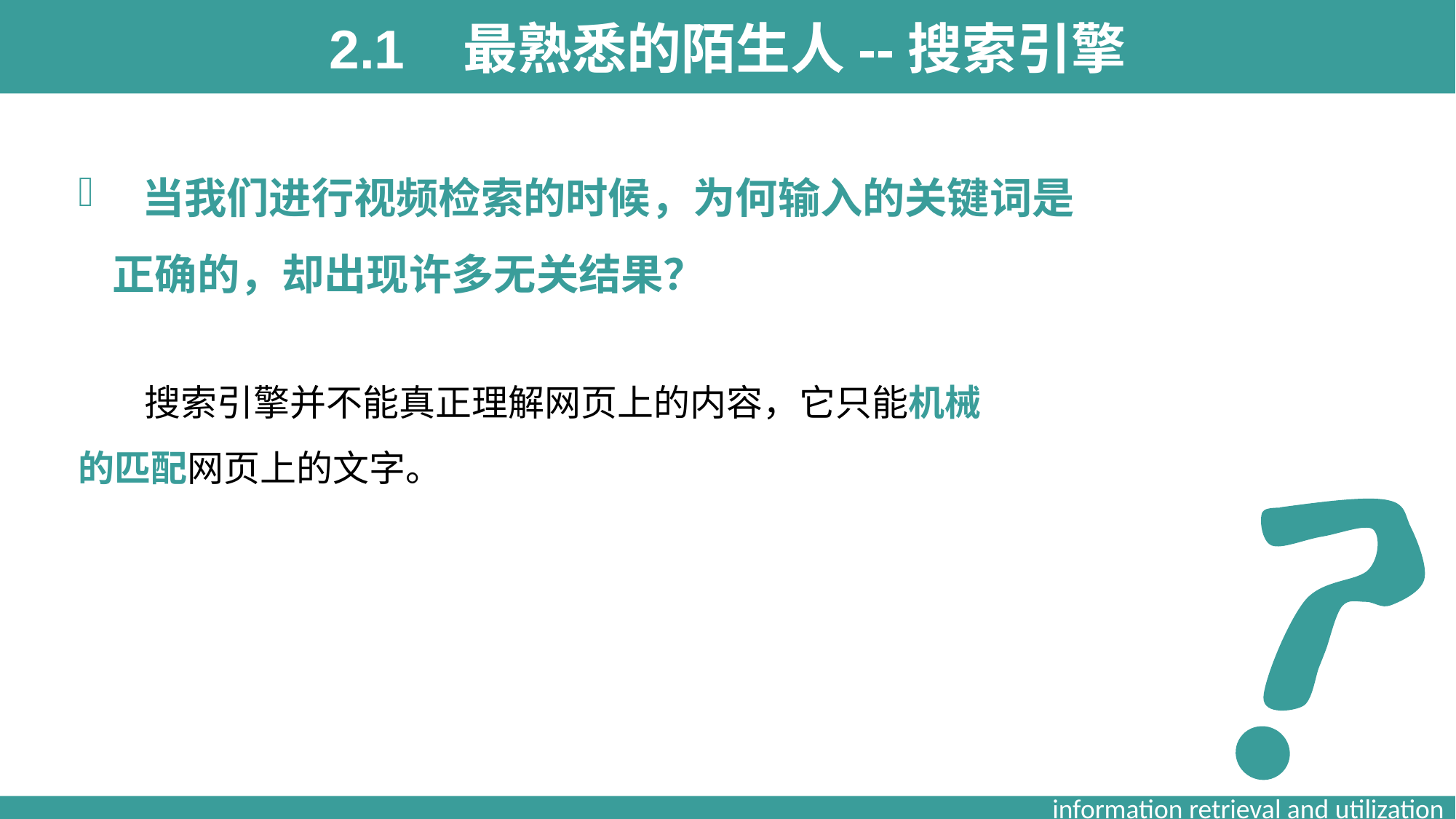

2.1   最熟悉的陌生人--搜索引擎
  当我们进行视频检索的时候，为何输入的关键词是正确的，却出现许多无关结果？
       搜索引擎并不能真正理解网页上的内容，它只能机械的匹配网页上的文字。

information retrieval and utilization